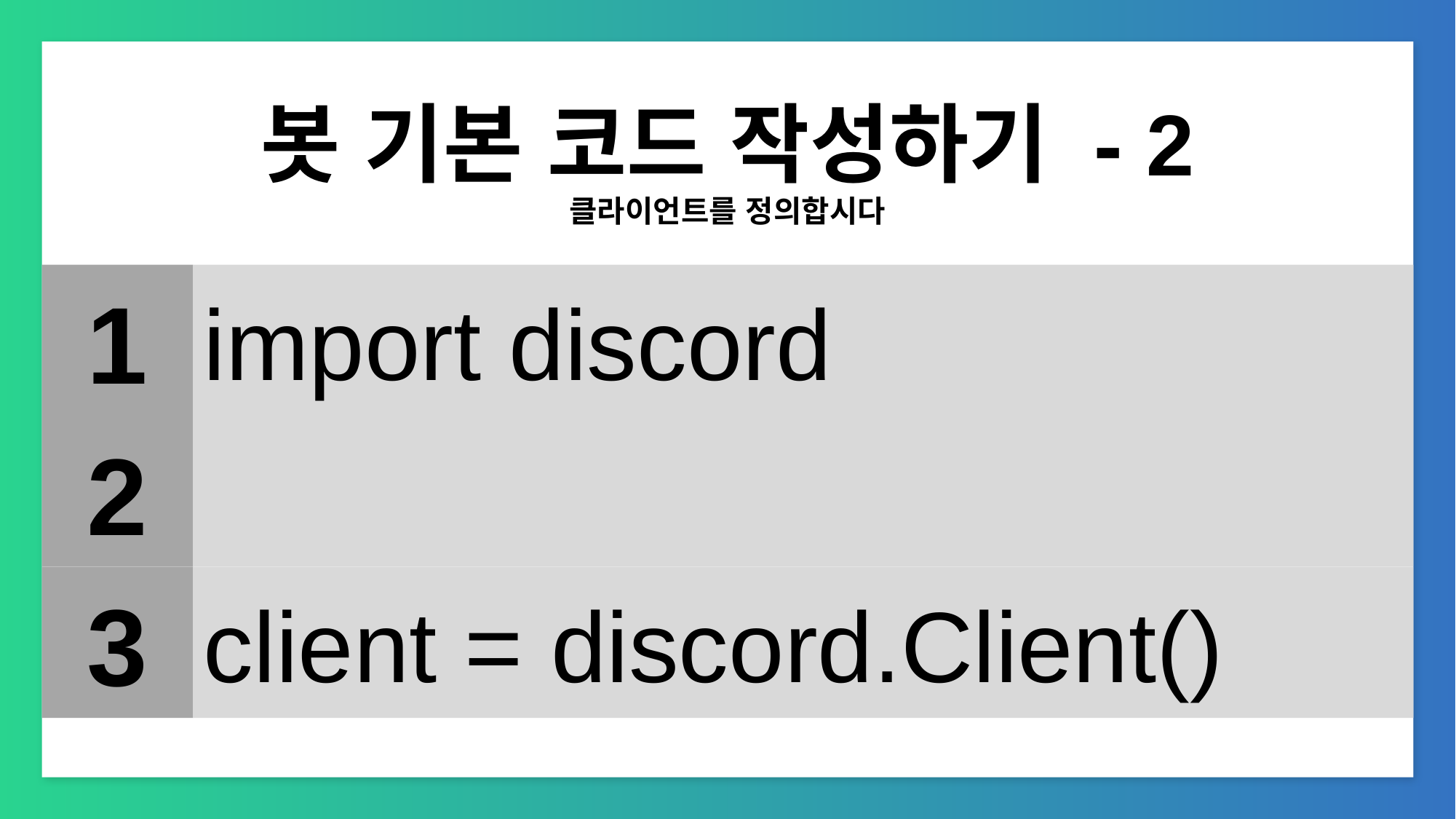

# 봇 기본 코드 작성하기 - 2
클라이언트를 정의합시다
import discord
1

2
client = discord.Client()
3